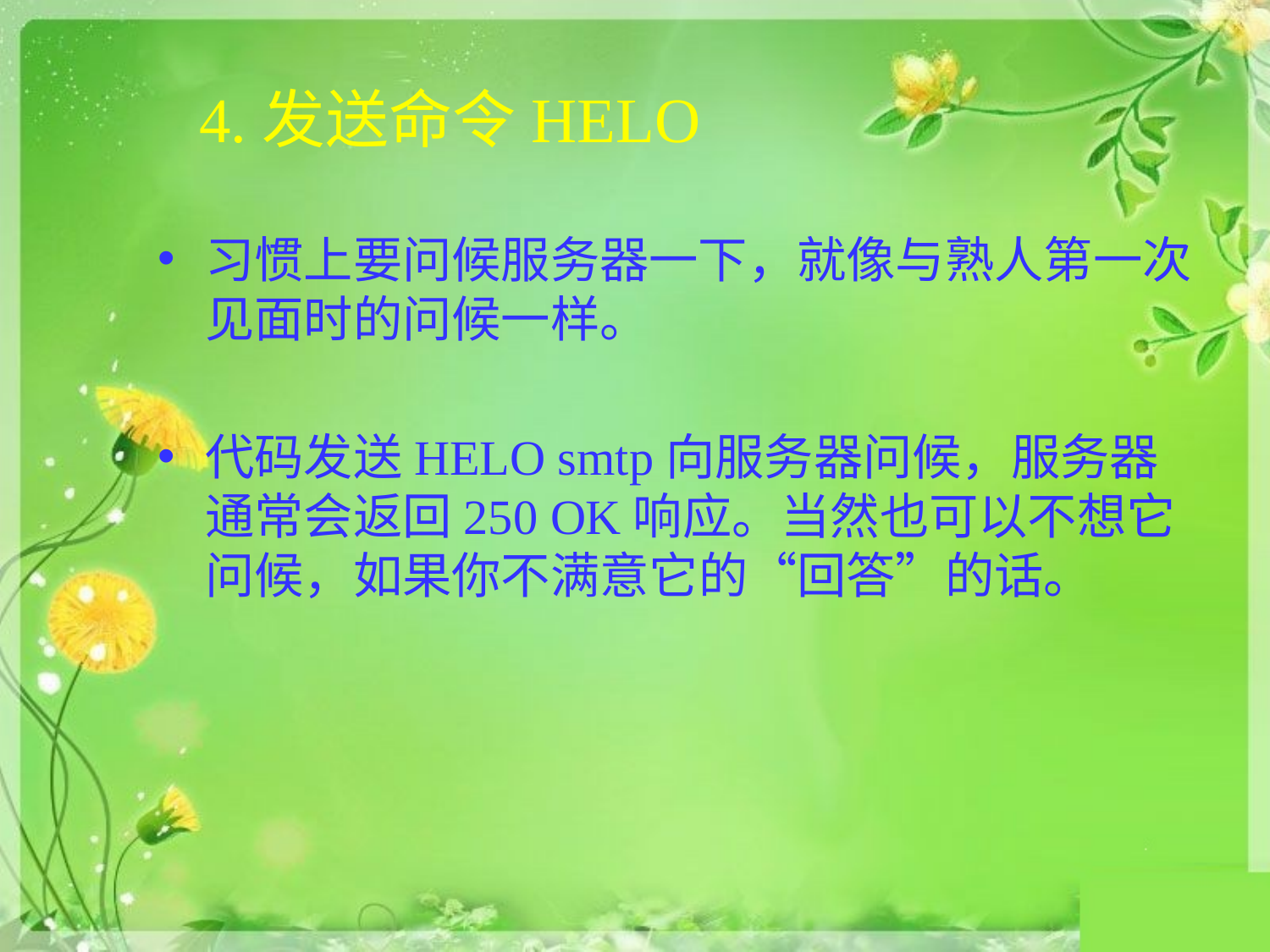

# 4.发送命令HELO
习惯上要问候服务器一下，就像与熟人第一次见面时的问候一样。

代码发送HELO smtp向服务器问候，服务器通常会返回250 OK响应。当然也可以不想它问候，如果你不满意它的“回答”的话。